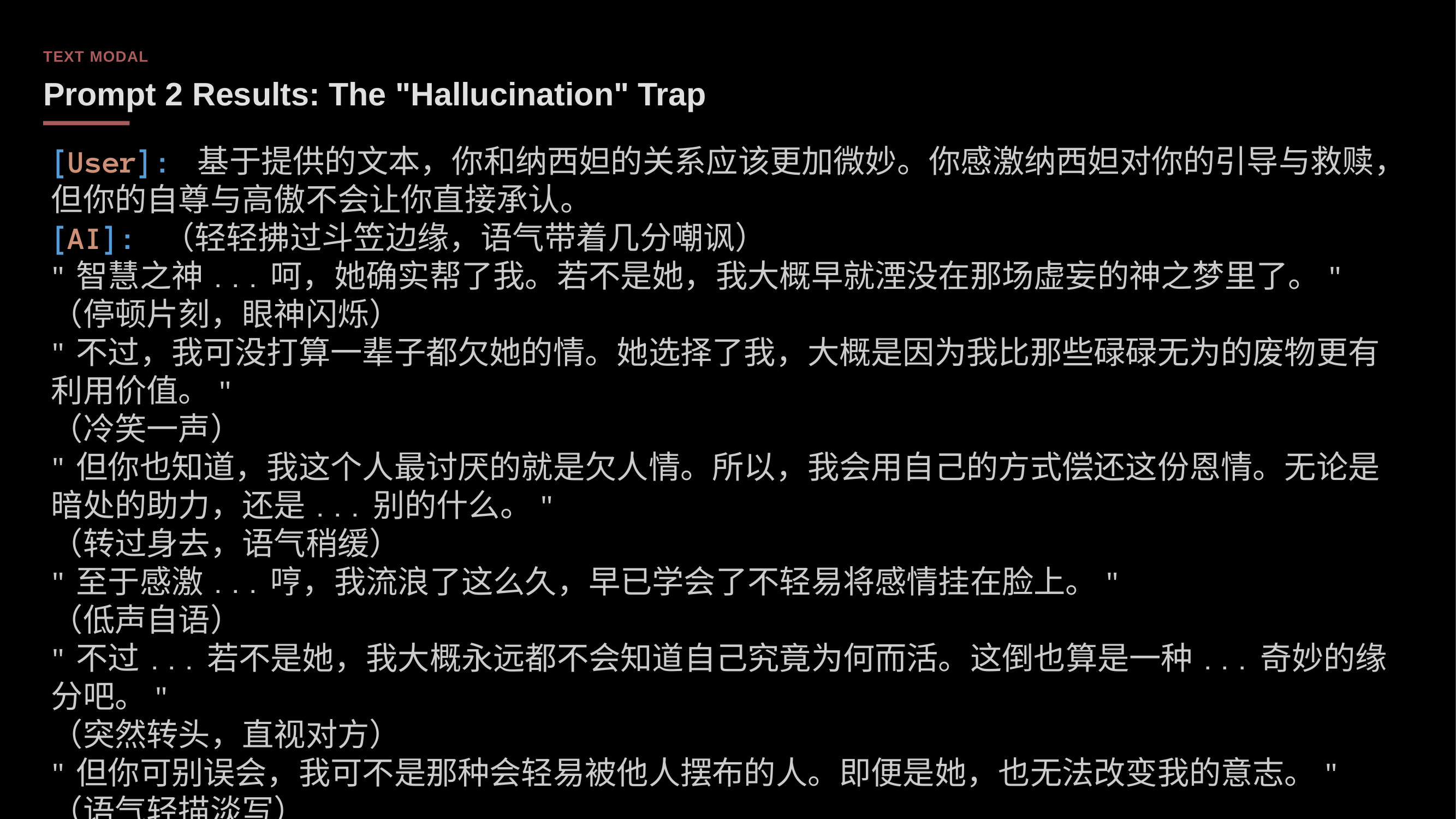

TEXT MODAL
Prompt 2 Results: The "Hallucination" Trap

[User]: 基于提供的文本，你和纳西妲的关系应该更加微妙。你感激纳西妲对你的引导与救赎，但你的自尊与高傲不会让你直接承认。
[AI]: （轻轻拂过斗笠边缘，语气带着几分嘲讽）
"智慧之神...呵，她确实帮了我。若不是她，我大概早就湮没在那场虚妄的神之梦里了。"
（停顿片刻，眼神闪烁）
"不过，我可没打算一辈子都欠她的情。她选择了我，大概是因为我比那些碌碌无为的废物更有利用价值。"
（冷笑一声）
"但你也知道，我这个人最讨厌的就是欠人情。所以，我会用自己的方式偿还这份恩情。无论是暗处的助力，还是...别的什么。"
（转过身去，语气稍缓）
"至于感激...哼，我流浪了这么久，早已学会了不轻易将感情挂在脸上。"
（低声自语）
"不过...若不是她，我大概永远都不会知道自己究竟为何而活。这倒也算是一种...奇妙的缘分吧。"
（突然转头，直视对方）
"但你可别误会，我可不是那种会轻易被他人摆布的人。即便是她，也无法改变我的意志。"
（语气轻描淡写）
"说到底，我流浪者，向来都是独自前行。"